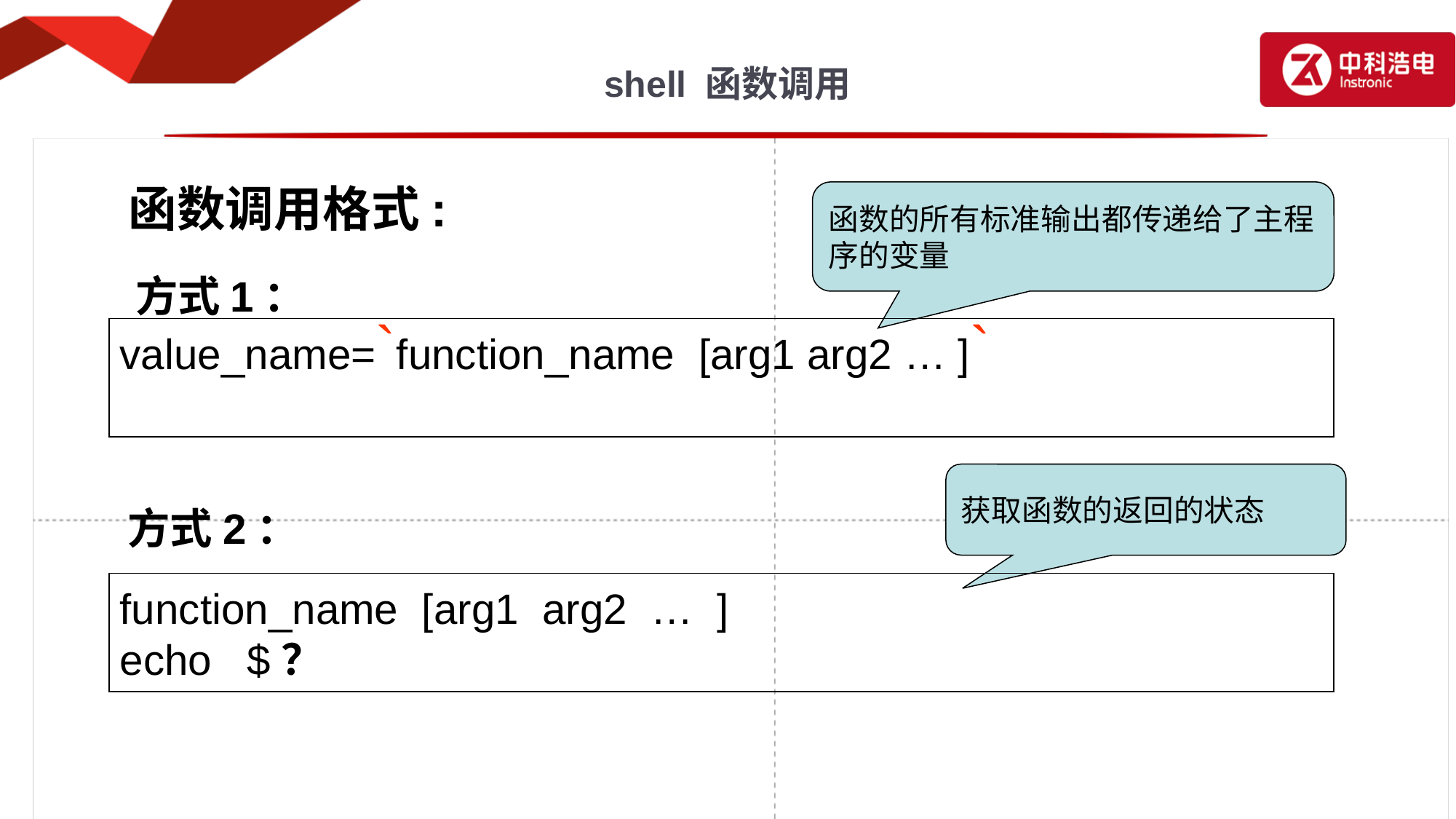

# shell 函数调用
函数调用格式:
函数的所有标准输出都传递给了主程序的变量
方式1：
value_name=`function_name  [arg1 arg2 … ]`

获取函数的返回的状态
方式2：
function_name  [arg1  arg2  …  ]
echo   $？